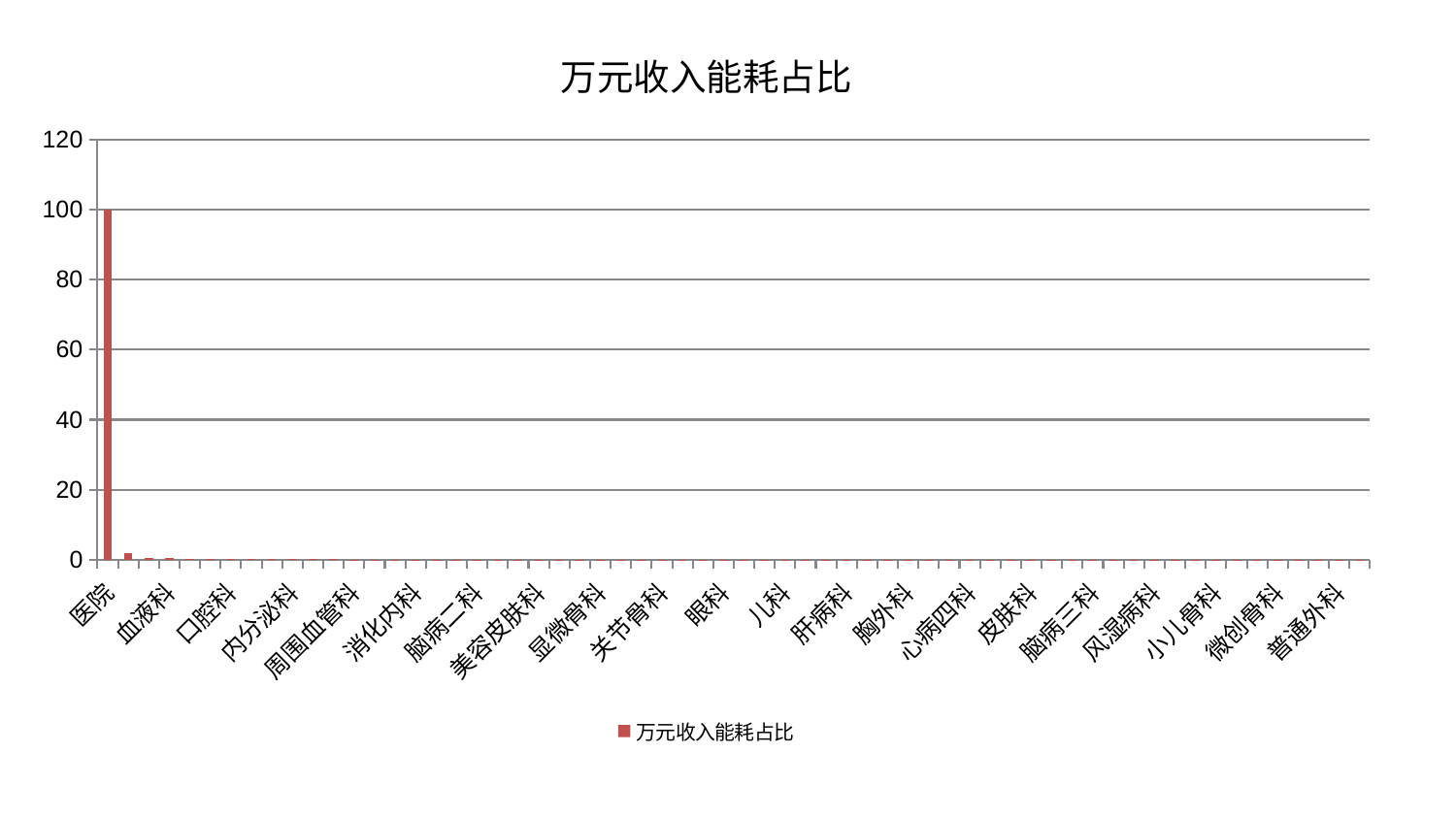

### Chart: 万元收入能耗占比

| Category | 万元收入能耗占比 |
|---|---|
| 医院 | 100.0 |
| 肾病科 | 1.9923198921359064 |
| 脊柱骨科 | 0.5900473155461817 |
| 血液科 | 0.4339608734575367 |
| 心病一科 | 0.29790242972964565 |
| 运动损伤骨科 | 0.22517871205517845 |
| 口腔科 | 0.16769540834305477 |
| 妇科 | 0.1305607618359242 |
| 泌尿外科 | 0.12080675247579815 |
| 内分泌科 | 0.1187536175144416 |
| 神经内科 | 0.10319437614059045 |
| 康复科 | 0.08421652469130425 |
| 周围血管科 | 0.07499283070582925 |
| 神经外科 | 0.07433854557370653 |
| 综合内科 | 0.07061189327998005 |
| 消化内科 | 0.04913114151920129 |
| 产科 | 0.04661481985454109 |
| 脑病一科 | 0.04659466647757668 |
| 脑病二科 | 0.038234603668920675 |
| 创伤骨科 | 0.033833339915445126 |
| 男科 | 0.031872966246359796 |
| 美容皮肤科 | 0.02809887233193852 |
| 肿瘤内科 | 0.02705898843698662 |
| 针灸科 | 0.02693021908064742 |
| 显微骨科 | 0.026879148525548305 |
| 老年医学科 | 0.02636778085822217 |
| 治未病中心 | 0.025838010444070185 |
| 关节骨科 | 0.02491173512828852 |
| 心病三科 | 0.024856846698990447 |
| 肾脏内科 | 0.02445408694179431 |
| 眼科 | 0.023913444942798363 |
| 脾胃病科 | 0.023906108231248648 |
| 中医经典科 | 0.023878301993285504 |
| 儿科 | 0.02302747323753148 |
| 呼吸内科 | 0.022659940981913027 |
| 东区重症医学科 | 0.020867510086794154 |
| 肝病科 | 0.020840833860558988 |
| 小儿推拿科 | 0.020127962209982156 |
| 妇二科 | 0.02009736065341246 |
| 胸外科 | 0.018865438793729605 |
| 耳鼻喉科 | 0.018841188099861975 |
| 心病二科 | 0.017954679974336002 |
| 心病四科 | 0.01777796837197386 |
| 重症医学科 | 0.017445878723910502 |
| 乳腺甲状腺外科 | 0.017346576107155495 |
| 皮肤科 | 0.017096874772589653 |
| 妇科妇二科合并 | 0.0159119883030635 |
| 东区肾病科 | 0.015767151599368628 |
| 脑病三科 | 0.013290426405324208 |
| 中医外治中心 | 0.012875662727203897 |
| 脾胃科消化科合并 | 0.012678944278120677 |
| 风湿病科 | 0.011795638422486711 |
| 肛肠科 | 0.01166884979534744 |
| 心血管内科 | 0.011607854816828052 |
| 小儿骨科 | 0.01126648136801843 |
| 骨科 | 0.011199512049781693 |
| 身心医学科 | 0.01105538171233389 |
| 微创骨科 | 0.010898439777481929 |
| 肝胆外科 | 0.010634980138610448 |
| 西区重症医学科 | 0.010499331958195982 |
| 普通外科 | 0.010487334031873845 |
| 推拿科 | 0.01030341297561211 |
218